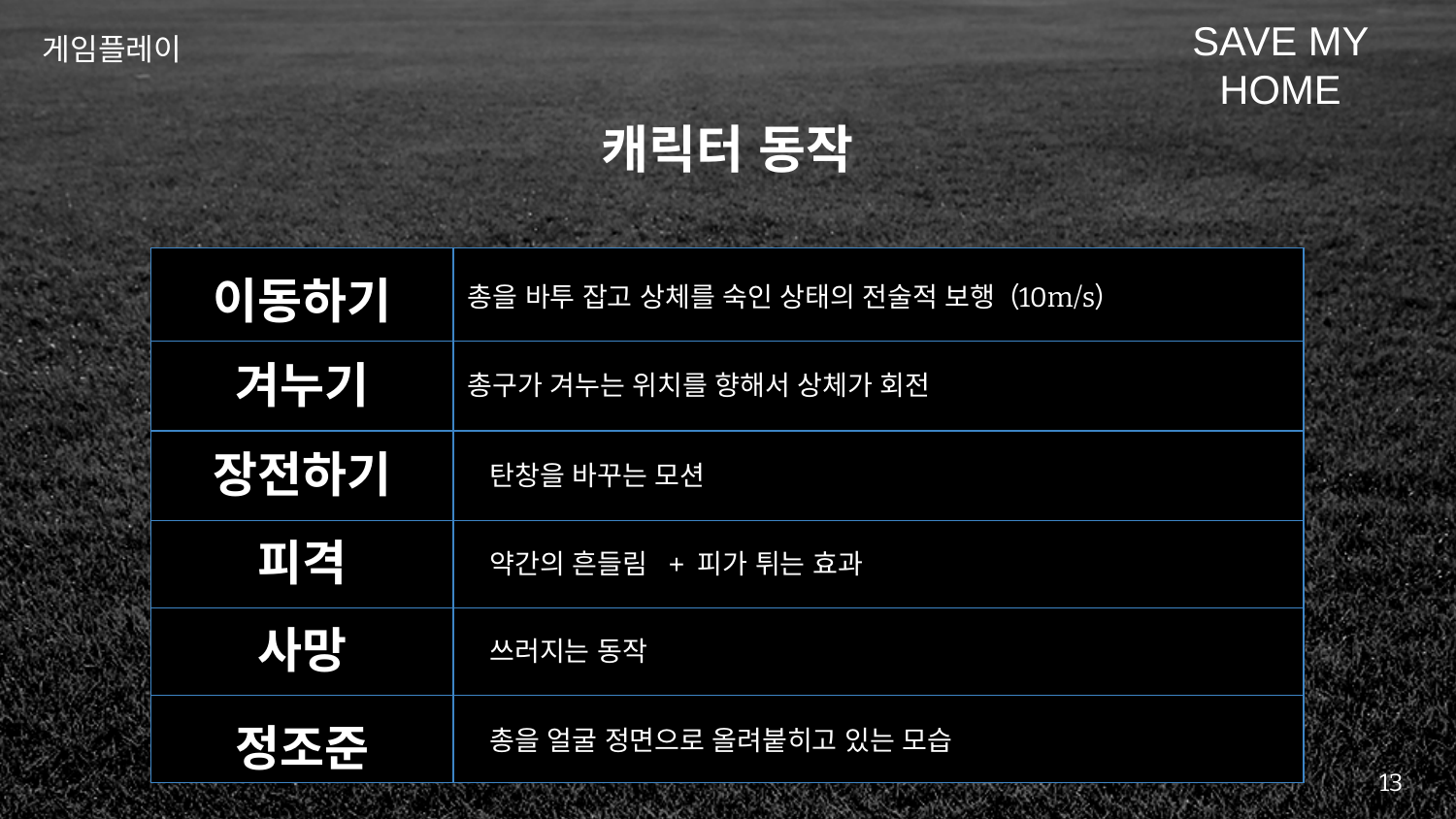

게임플레이
# 캐릭터 동작
| 이동하기 | 총을 바투 잡고 상체를 숙인 상태의 전술적 보행 (10m/s) |
| --- | --- |
| 겨누기 | 총구가 겨누는 위치를 향해서 상체가 회전 |
| 장전하기 | 탄창을 바꾸는 모션 |
| 피격 | 약간의 흔들림 + 피가 튀는 효과 |
| 사망 | 쓰러지는 동작 |
| 정조준 | 총을 얼굴 정면으로 올려붙히고 있는 모습 |